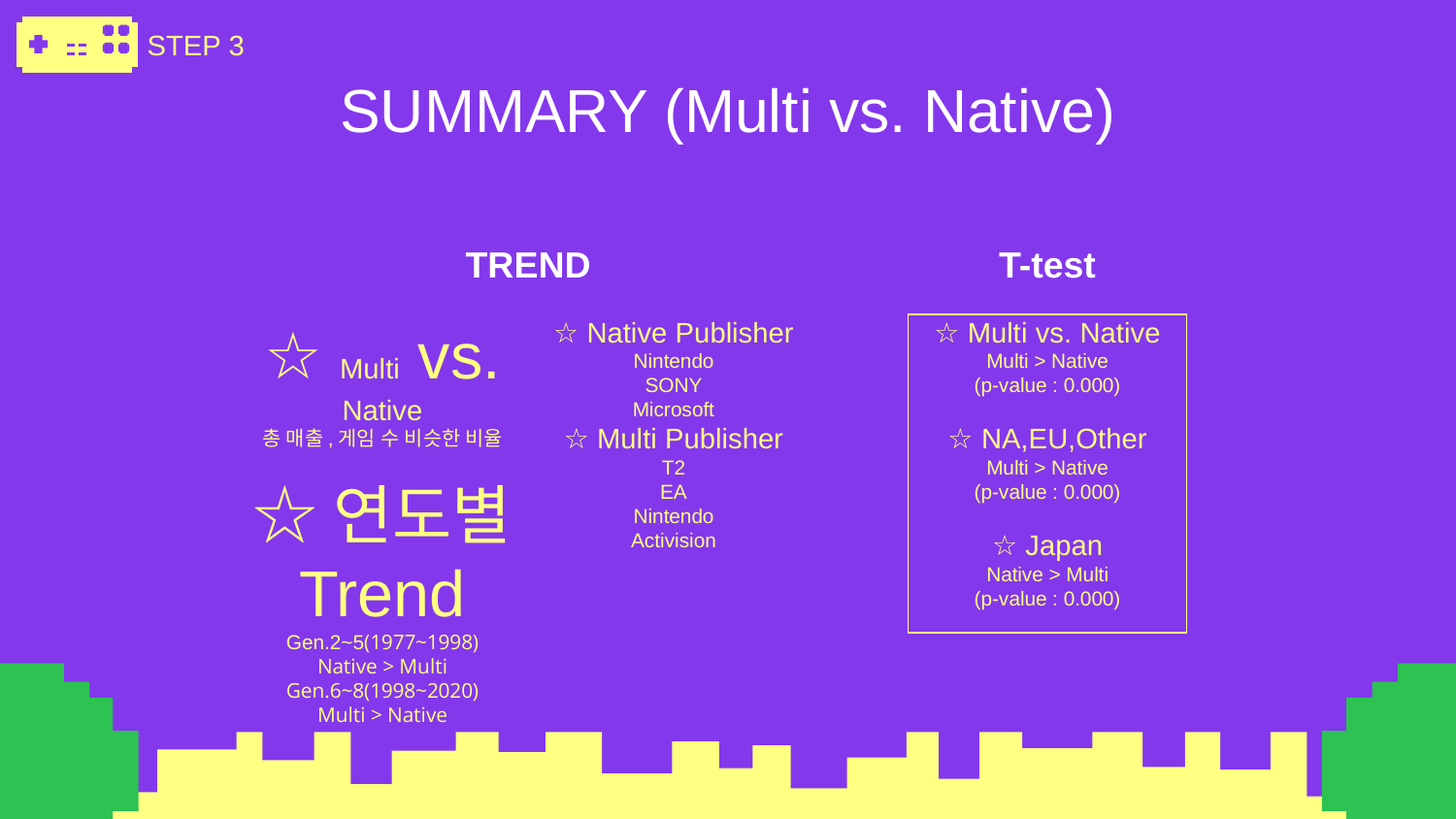

STEP 3
# SUMMARY (Multi vs. Native)
TREND
T-test

☆ Multi vs. Native
총 매출,게임 수 비슷한 비율

☆연도별 Trend
Gen.2~5(1977~1998)
Native > Multi
Gen.6~8(1998~2020)
Multi > Native
☆ Native Publisher
Nintendo
SONY
Microsoft
☆ Multi Publisher
T2
EA
Nintendo
Activision
☆ Multi vs. Native
Multi > Native
(p-value : 0.000)

☆ NA,EU,Other
Multi > Native
(p-value : 0.000)

☆ Japan
Native > Multi
(p-value : 0.000)